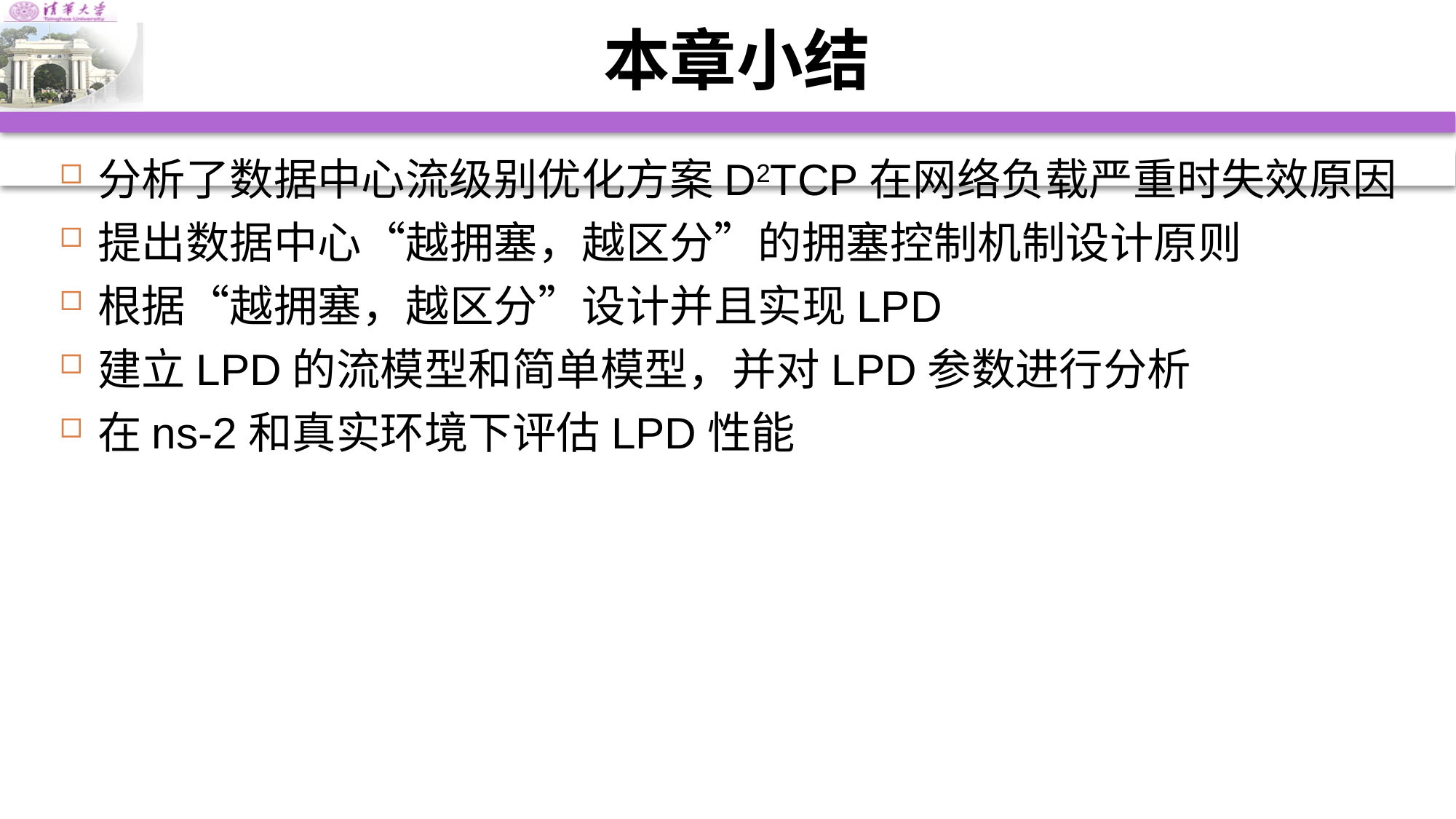

# 本章小结
分析了数据中心流级别优化方案D2TCP在网络负载严重时失效原因
提出数据中心“越拥塞，越区分”的拥塞控制机制设计原则
根据“越拥塞，越区分”设计并且实现LPD
建立LPD的流模型和简单模型，并对LPD参数进行分析
在ns-2和真实环境下评估LPD性能